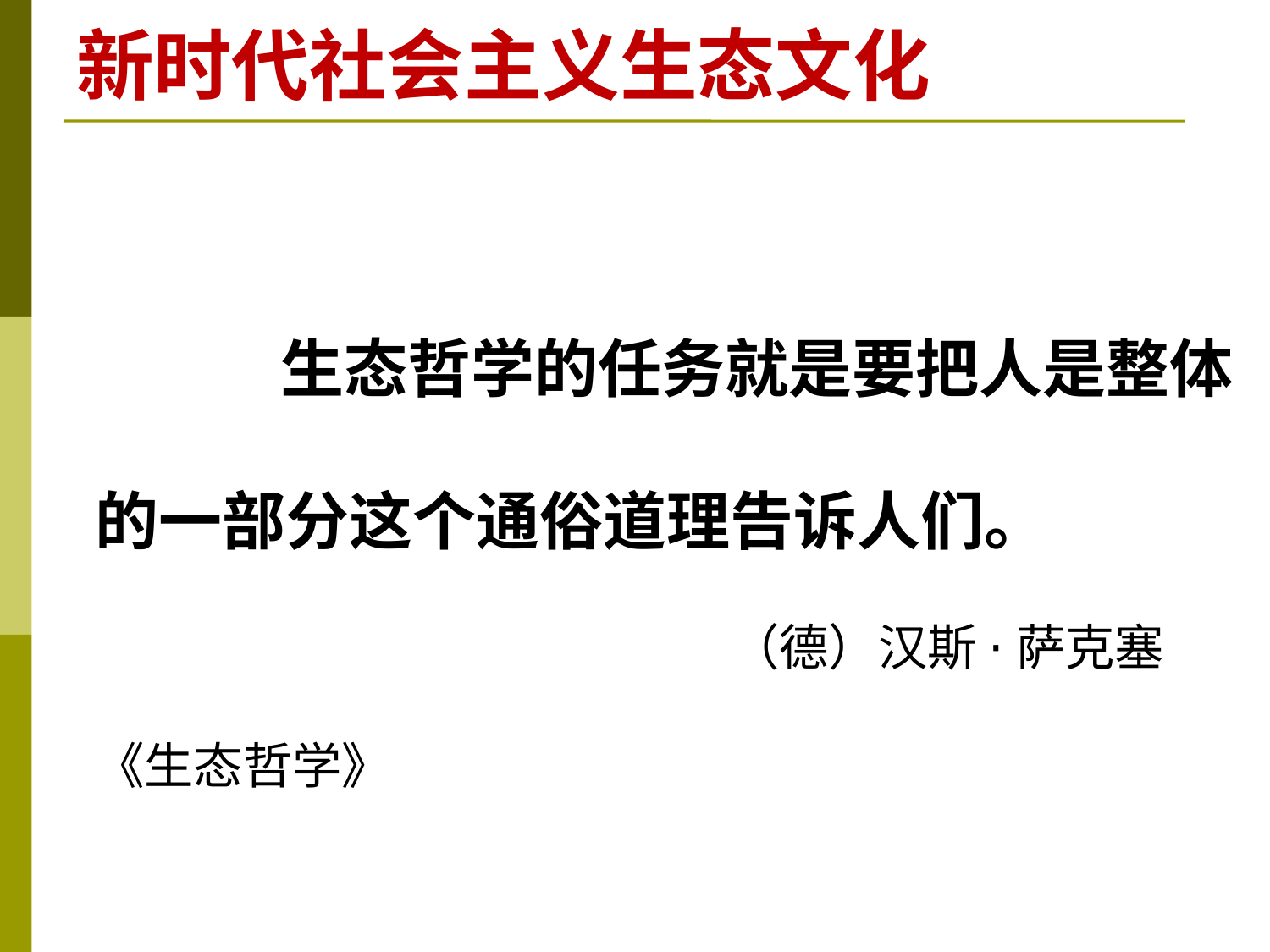

# 新时代社会主义生态文化
		   生态哲学的任务就是要把人是整体的一部分这个通俗道理告诉人们。						（德）汉斯·萨克塞《生态哲学》